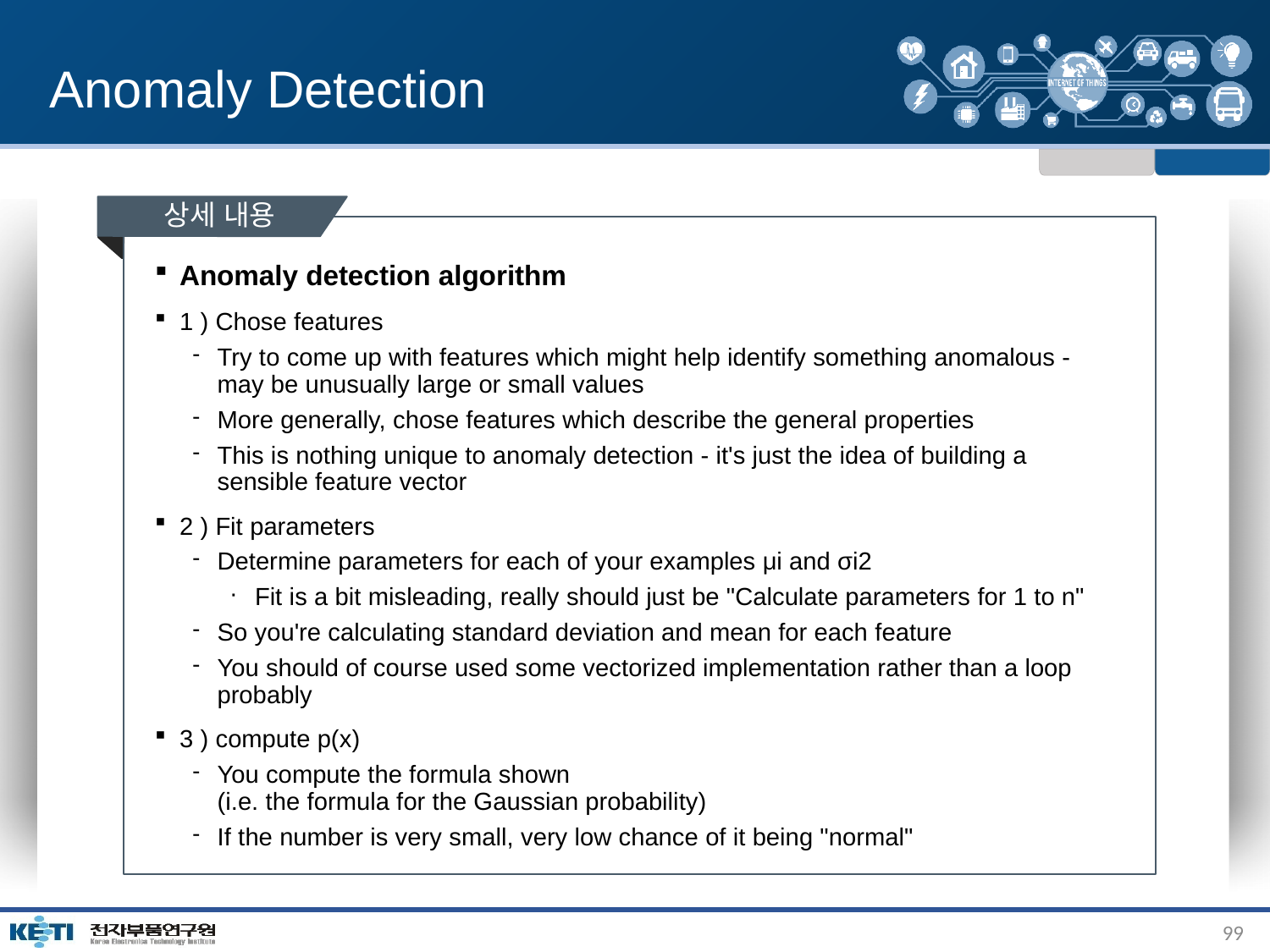

# Anomaly Detection
상세 내용

Anomaly detection algorithm
1 ) Chose features
Try to come up with features which might help identify something anomalous - may be unusually large or small values
More generally, chose features which describe the general properties
This is nothing unique to anomaly detection - it's just the idea of building a sensible feature vector
2 ) Fit parameters
Determine parameters for each of your examples μi and σi2
Fit is a bit misleading, really should just be "Calculate parameters for 1 to n"
So you're calculating standard deviation and mean for each feature
You should of course used some vectorized implementation rather than a loop probably
3 ) compute p(x)
You compute the formula shown
(i.e. the formula for the Gaussian probability)
If the number is very small, very low chance of it being "normal"

99